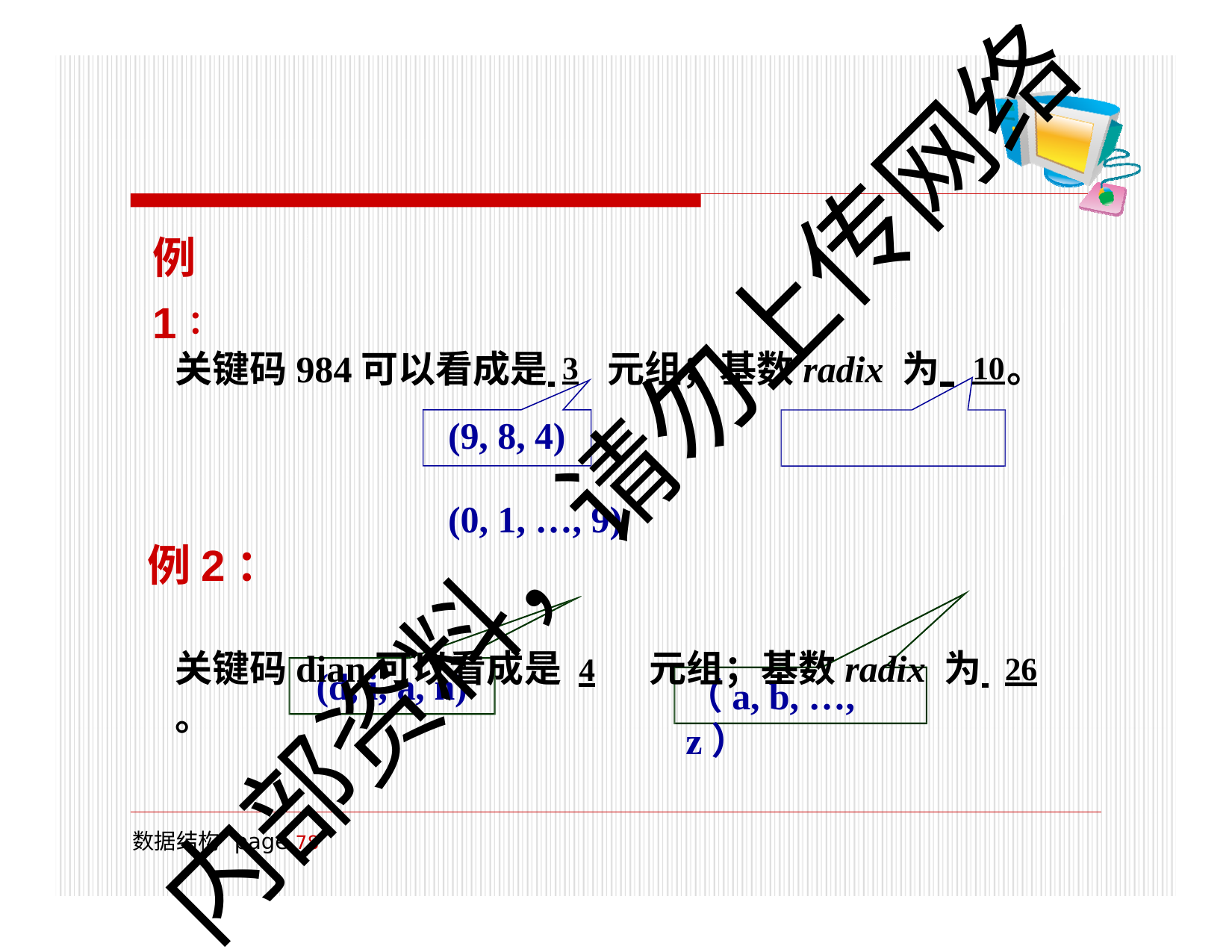

例1：
# 关键码984可以看成是 	3	元组；基数radix 为  10	。

(9, 8, 4)	(0, 1, …, 9)
例2：
关键码dian可以看成是 4	元组；基数radix 为 26	。
内部资料，请勿上传网络

(d, i, a, n)
（a, b, …, z）

数据结构 page 78